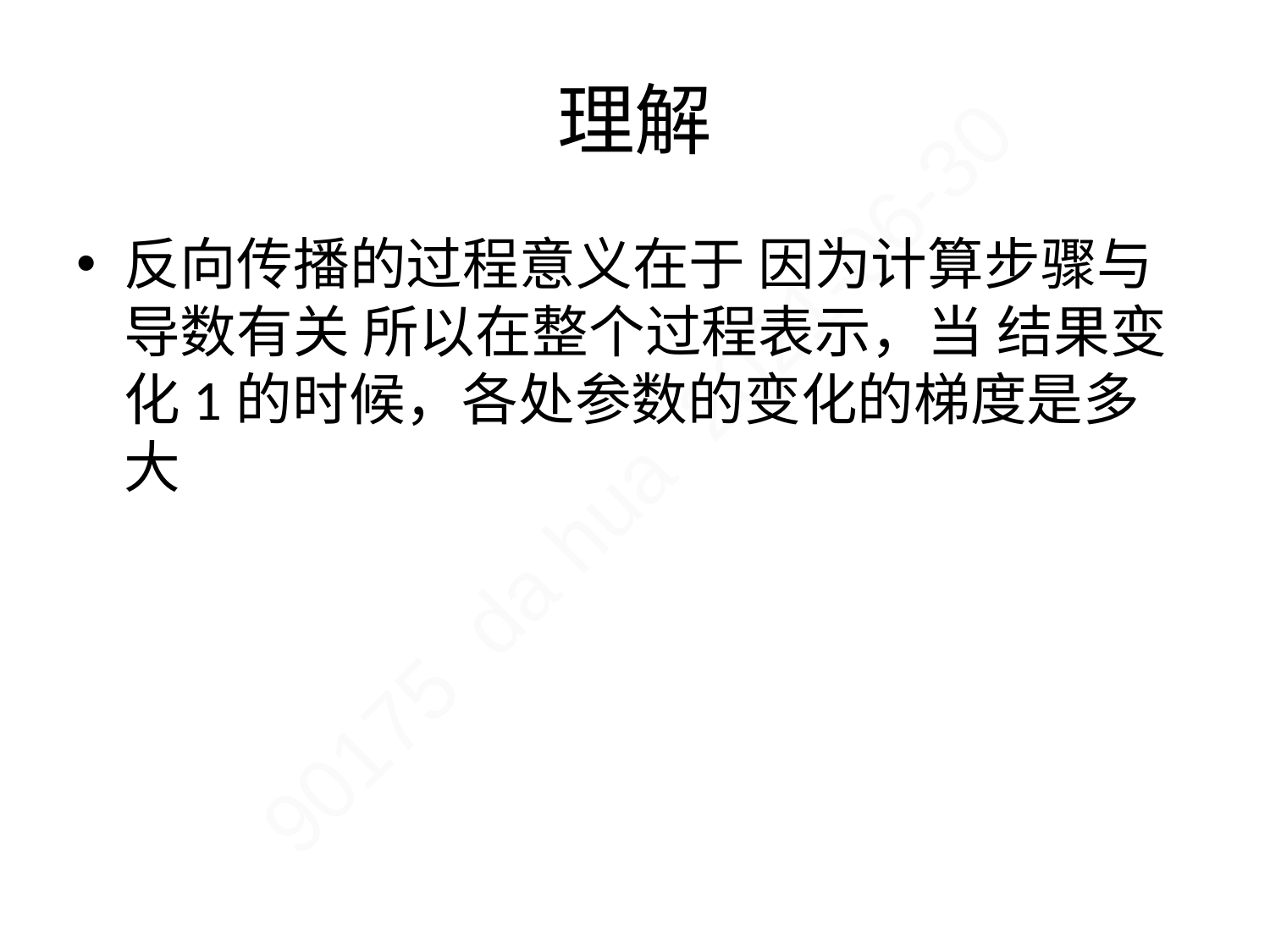

# 理解
反向传播的过程意义在于 因为计算步骤与导数有关 所以在整个过程表示，当 结果变化1的时候，各处参数的变化的梯度是多大